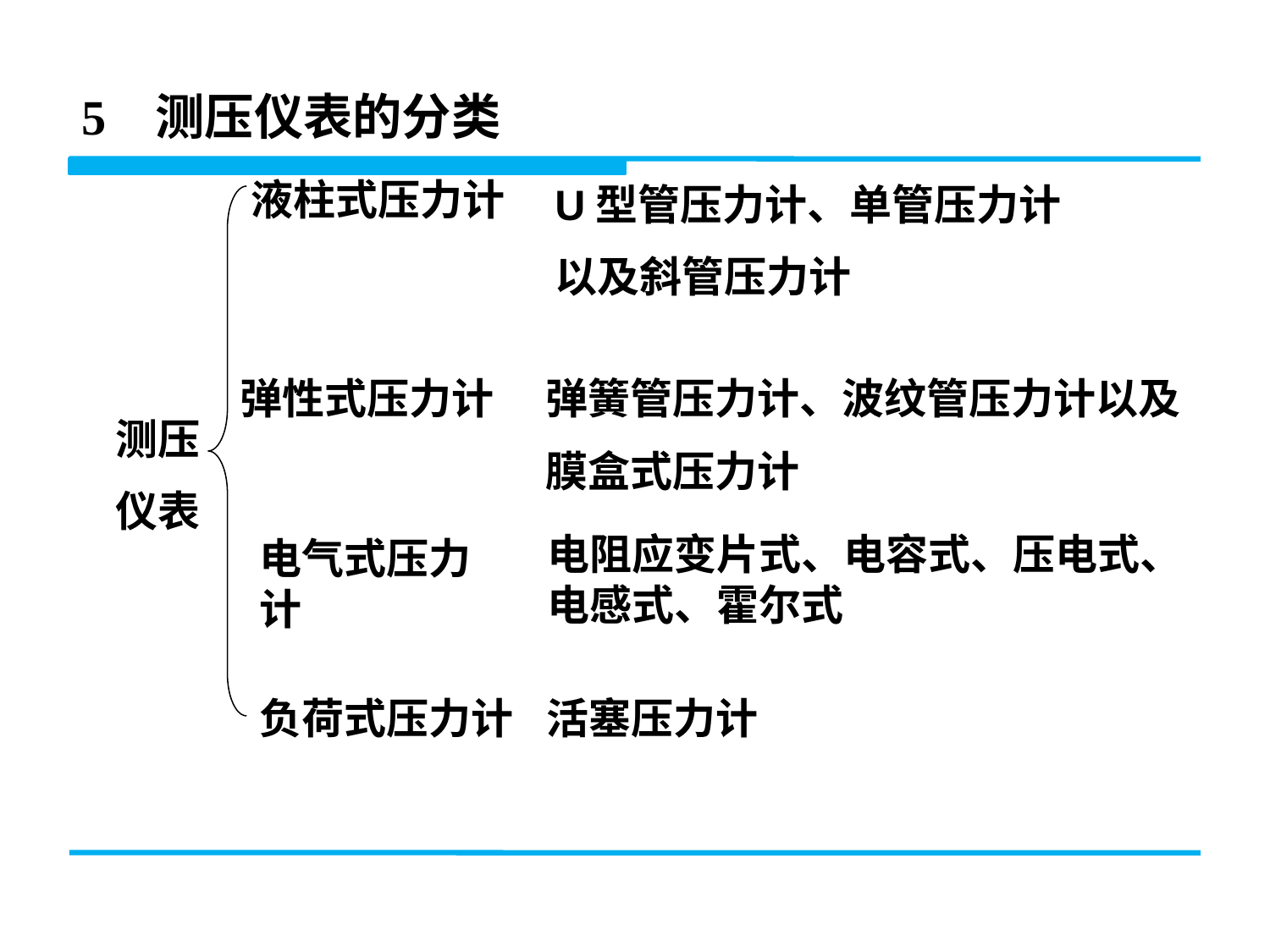

5   测压仪表的分类
液柱式压力计
U型管压力计、单管压力计
以及斜管压力计

弹簧管压力计、波纹管压力计以及
膜盒式压力计
弹性式压力计
测压
仪表
电阻应变片式、电容式、压电式、电感式、霍尔式
电气式压力计
负荷式压力计
活塞压力计